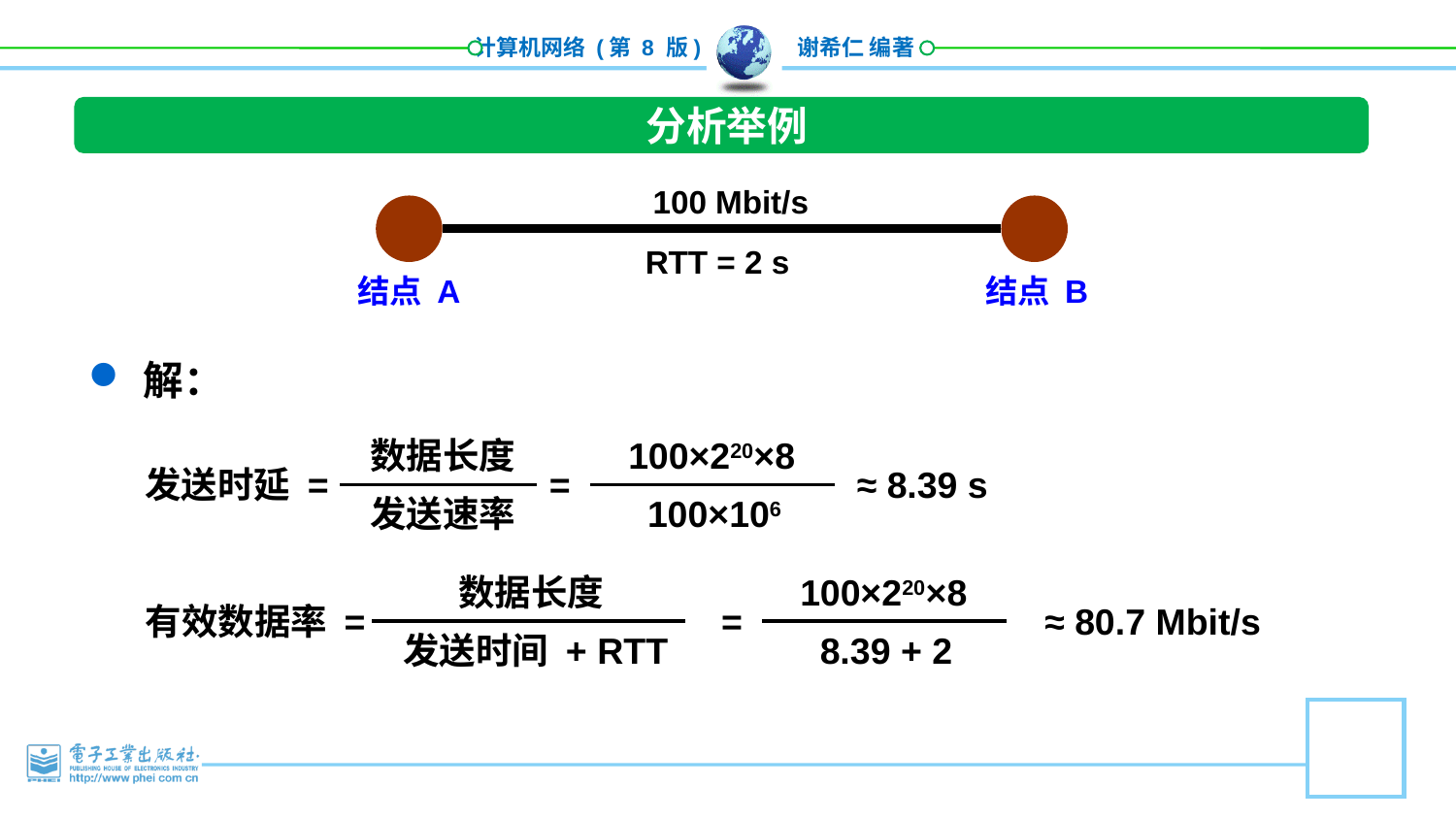

分析举例

解：

100 Mbit/s

RTT = 2 s
结点 A
结点 B
数据长度
100×220×8
发送时延 =
=
≈ 8.39 s
发送速率
100×106
数据长度
100×220×8
有效数据率 =
=
≈ 80.7 Mbit/s
发送时间 + RTT
8.39 + 2